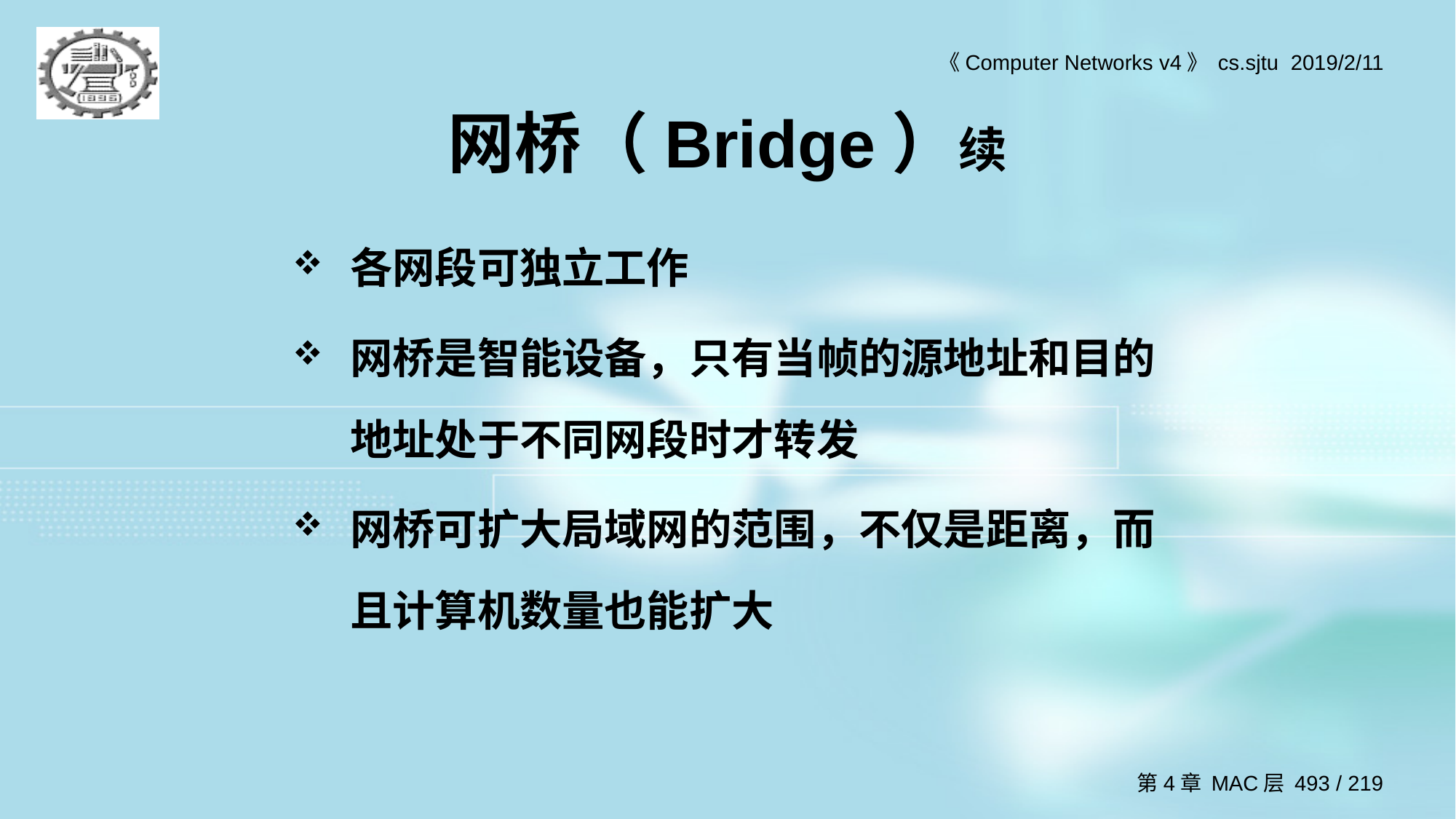

# 网桥（Bridge）续
各网段可独立工作
网桥是智能设备，只有当帧的源地址和目的地址处于不同网段时才转发
网桥可扩大局域网的范围，不仅是距离，而且计算机数量也能扩大